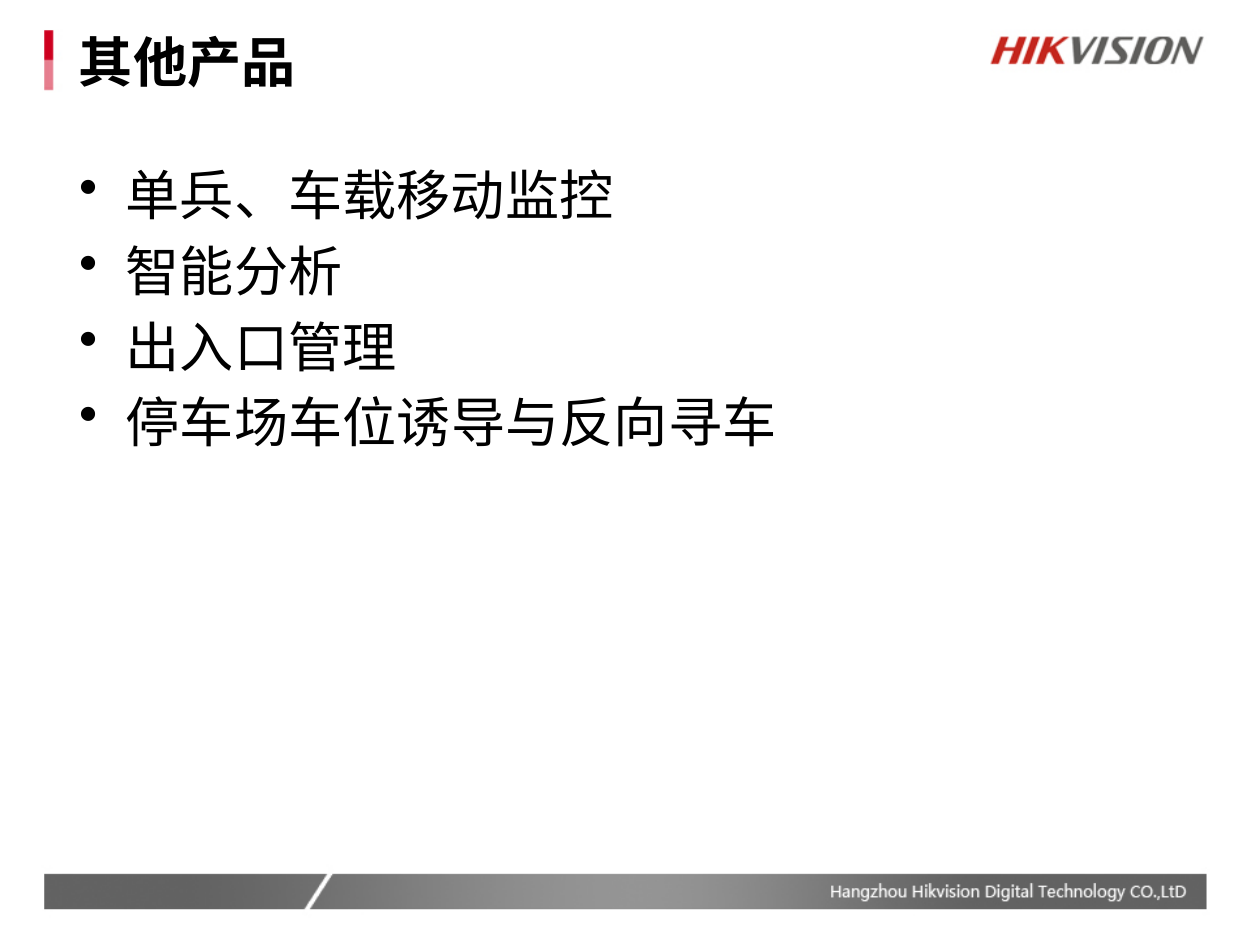

# 其他产品
单兵、车载移动监控
智能分析
出入口管理
停车场车位诱导与反向寻车